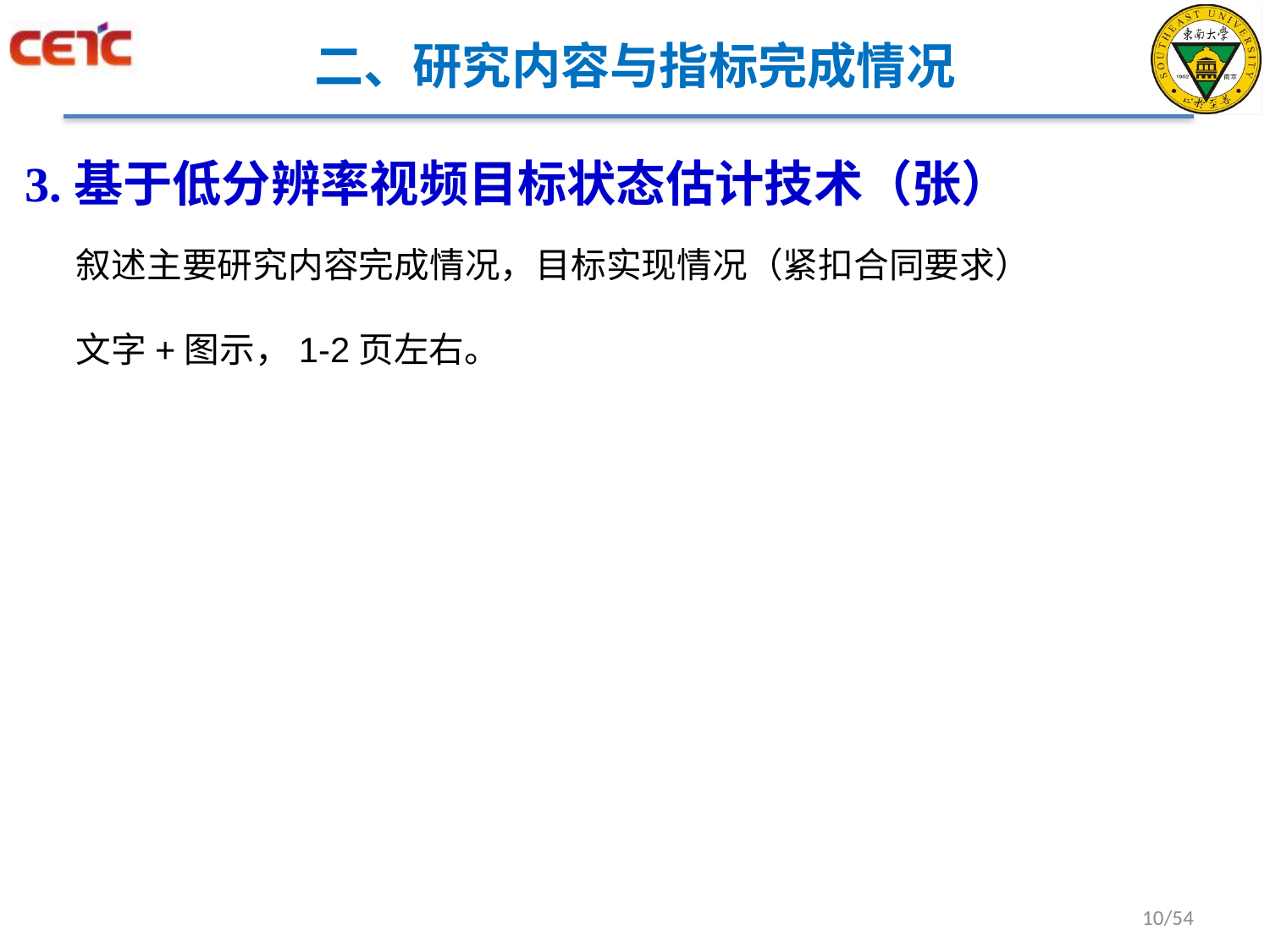

# 二、研究内容与指标完成情况
3.基于低分辨率视频目标状态估计技术（张）

叙述主要研究内容完成情况，目标实现情况（紧扣合同要求）

文字+图示，1-2页左右。
10/54